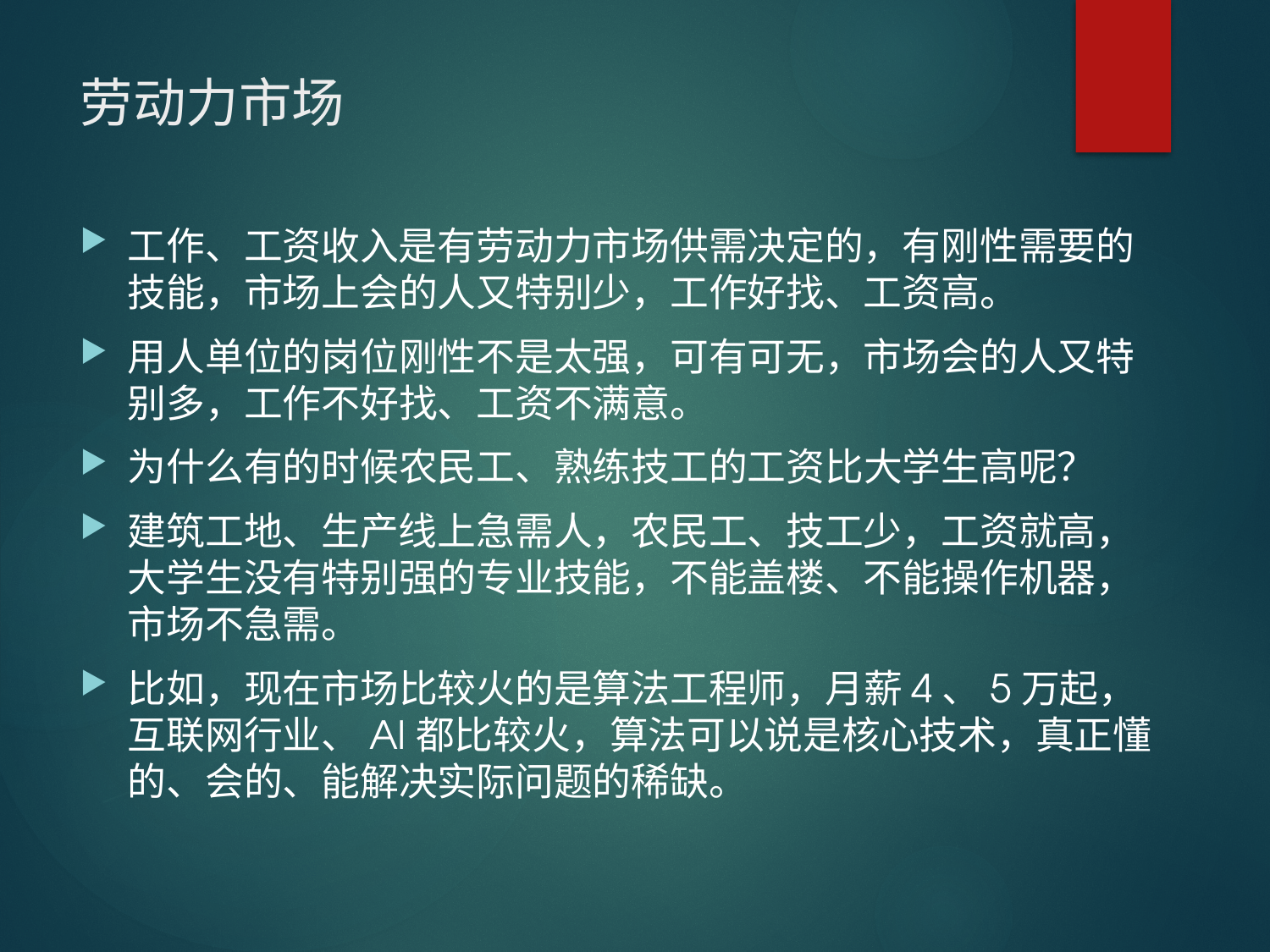

# 劳动力市场
工作、工资收入是有劳动力市场供需决定的，有刚性需要的技能，市场上会的人又特别少，工作好找、工资高。
用人单位的岗位刚性不是太强，可有可无，市场会的人又特别多，工作不好找、工资不满意。
为什么有的时候农民工、熟练技工的工资比大学生高呢？
建筑工地、生产线上急需人，农民工、技工少，工资就高，大学生没有特别强的专业技能，不能盖楼、不能操作机器，市场不急需。
比如，现在市场比较火的是算法工程师，月薪4、5万起，互联网行业、AI都比较火，算法可以说是核心技术，真正懂的、会的、能解决实际问题的稀缺。